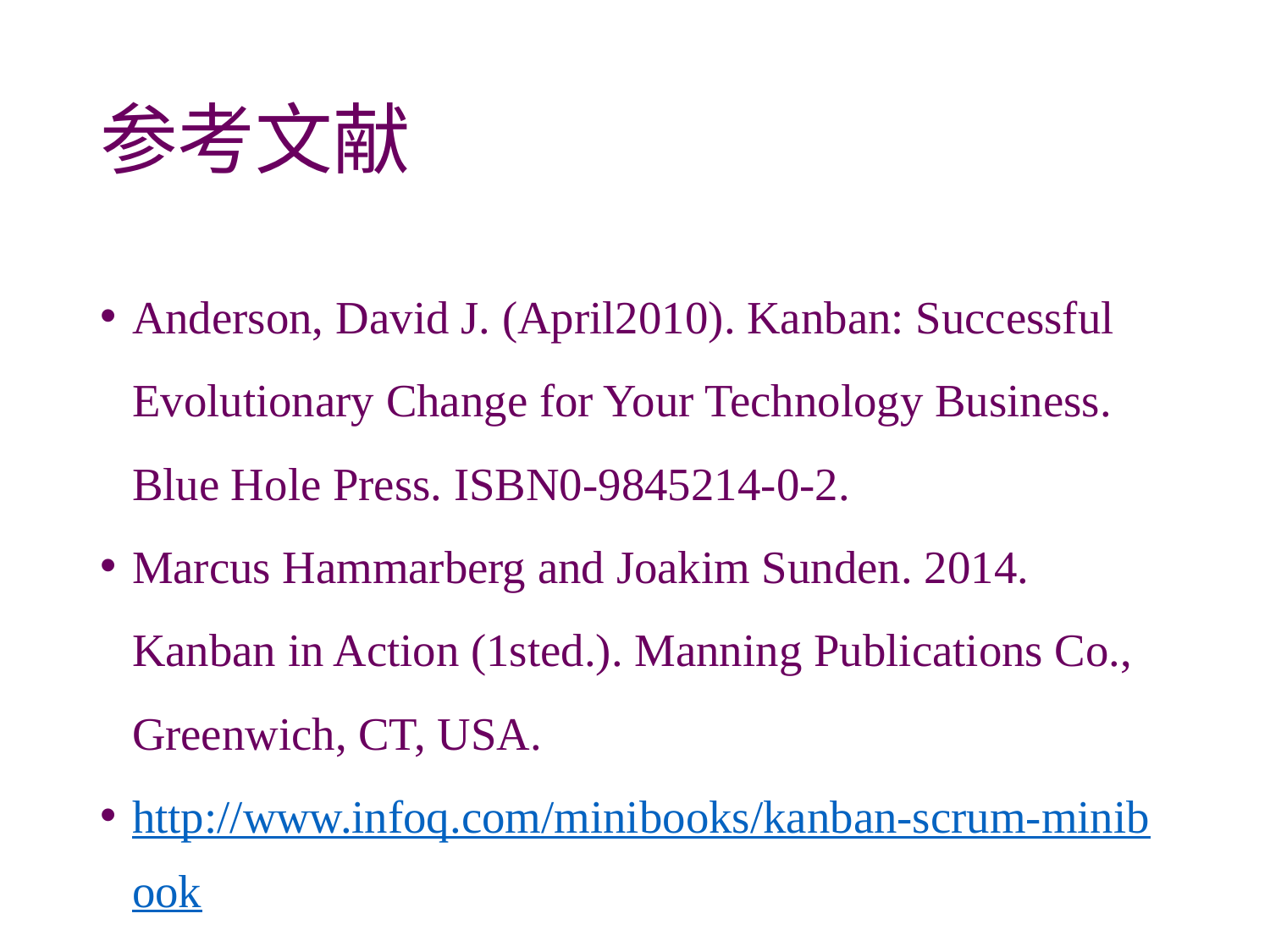

# 参考文献
Anderson, David J. (April2010). Kanban: Successful Evolutionary Change for Your Technology Business. Blue Hole Press. ISBN0-9845214-0-2.
Marcus Hammarberg and Joakim Sunden. 2014. Kanban in Action (1sted.). Manning Publications Co., Greenwich, CT, USA.
http://www.infoq.com/minibooks/kanban-scrum-minibook